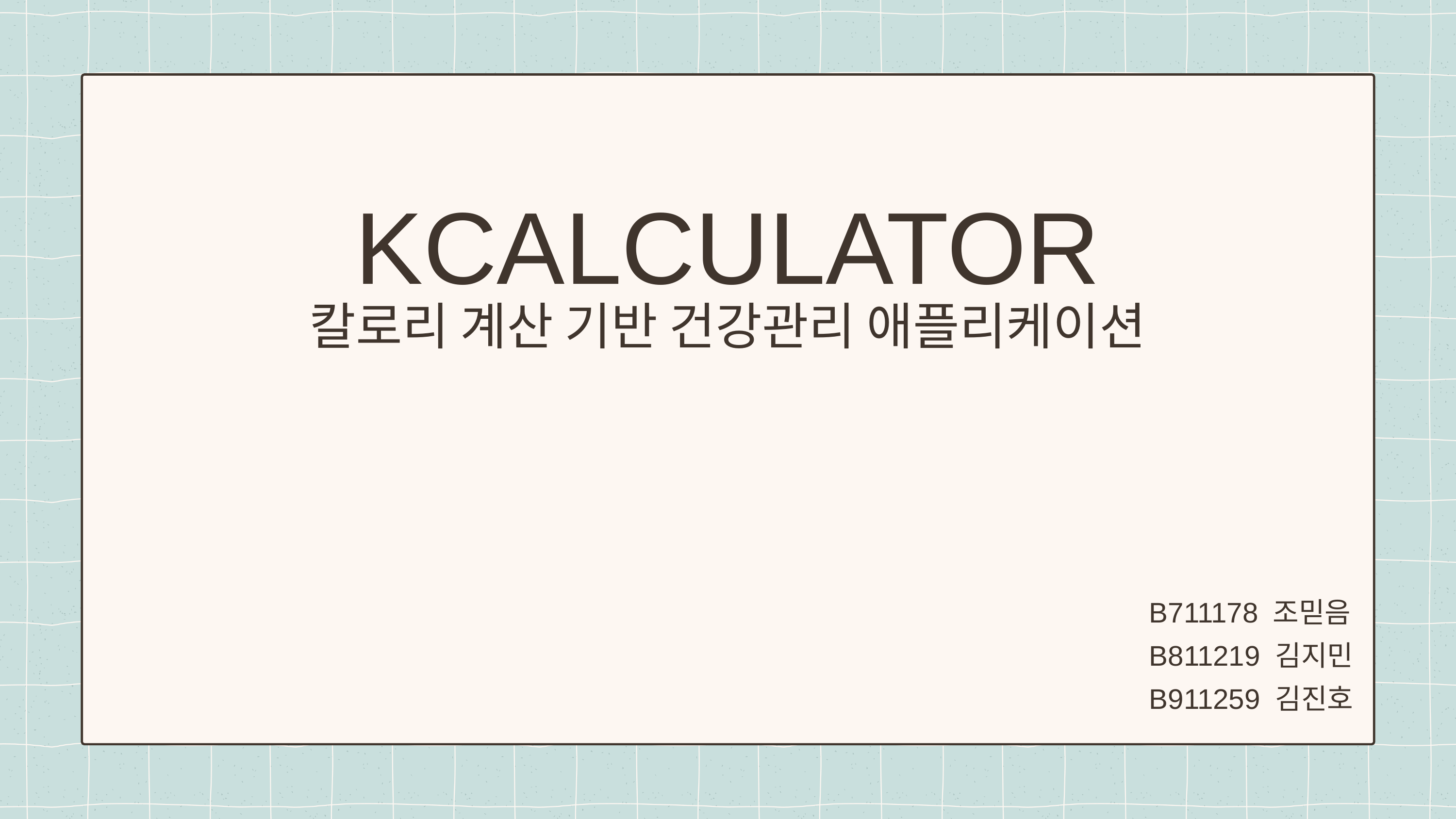

KCALCULATOR
칼로리 계산 기반 건강관리 애플리케이션
B711178 조믿음
B811219 김지민
B911259 김진호